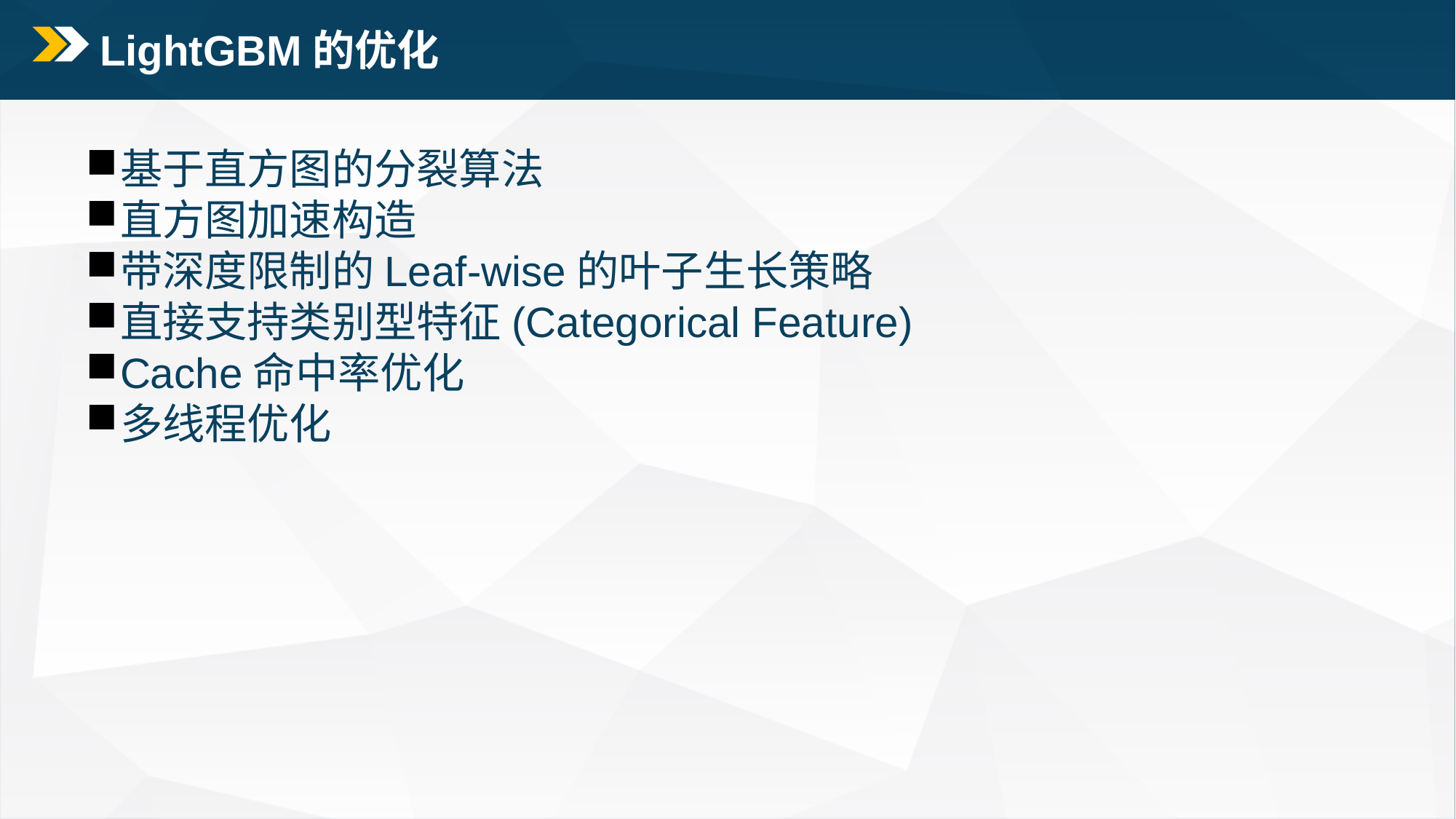

# LightGBM的优化
基于直方图的分裂算法
直方图加速构造
带深度限制的Leaf-wise的叶子生长策略
直接支持类别型特征(Categorical Feature)
Cache命中率优化
多线程优化